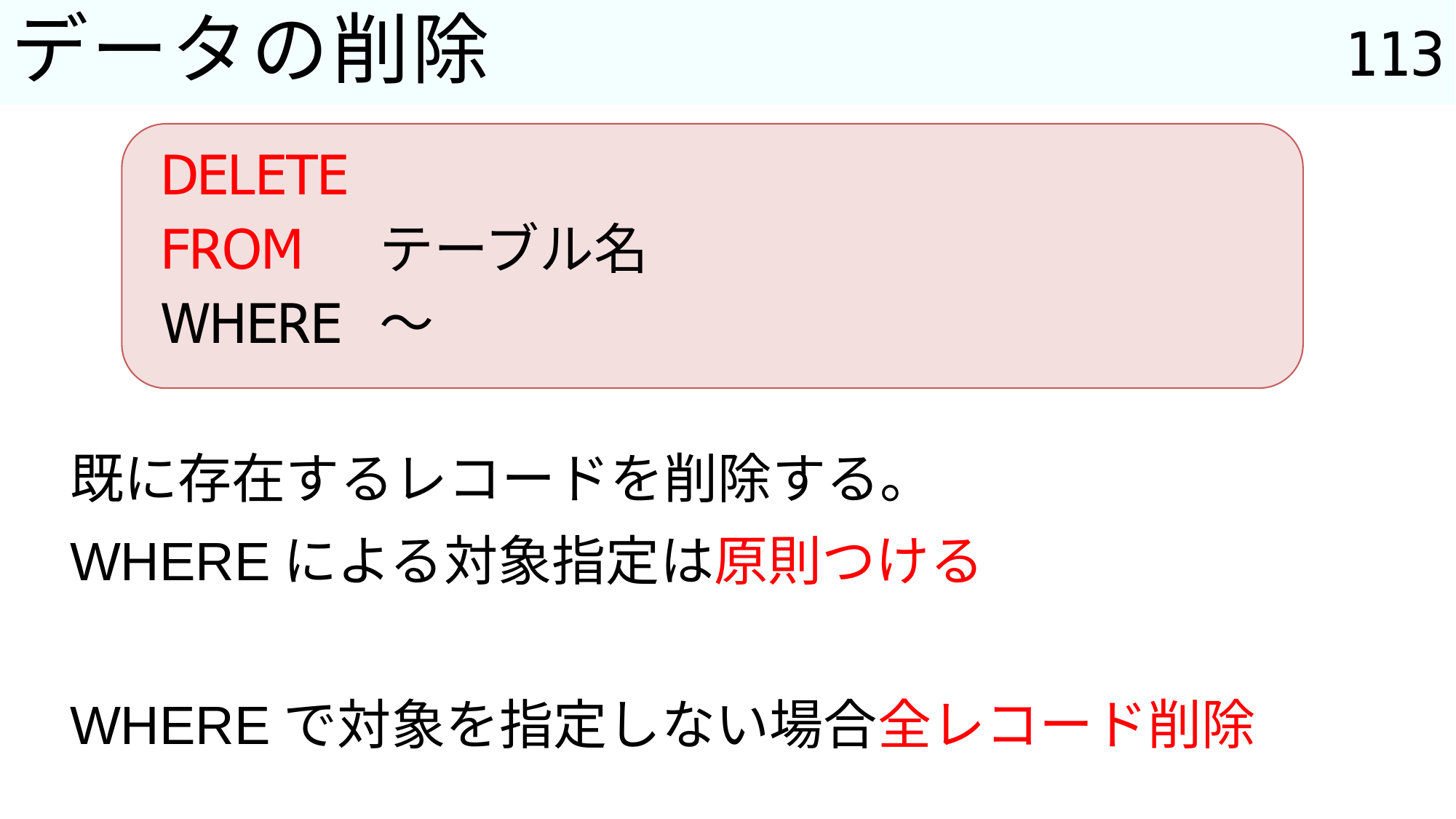

113
# データの削除

DELETE
FROM	テーブル名
WHERE	～
既に存在するレコードを削除する。
WHEREによる対象指定は原則つける

WHEREで対象を指定しない場合全レコード削除